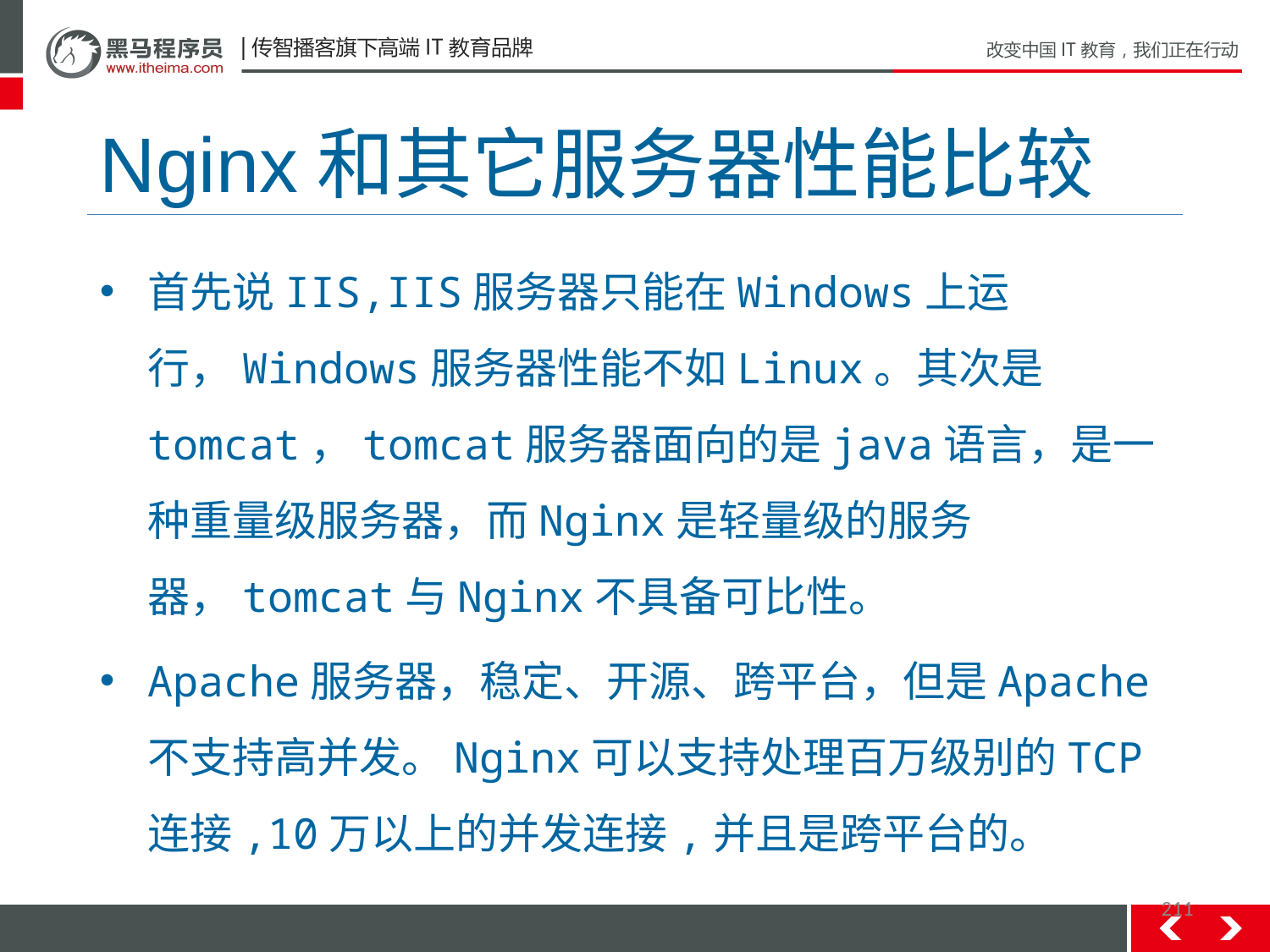

# Nginx和其它服务器性能比较
首先说IIS,IIS服务器只能在Windows上运行，Windows服务器性能不如Linux。其次是tomcat，tomcat服务器面向的是java语言，是一种重量级服务器，而Nginx是轻量级的服务器，tomcat与Nginx不具备可比性。
Apache服务器，稳定、开源、跨平台，但是Apache不支持高并发。Nginx可以支持处理百万级别的TCP连接,10万以上的并发连接,并且是跨平台的。
211